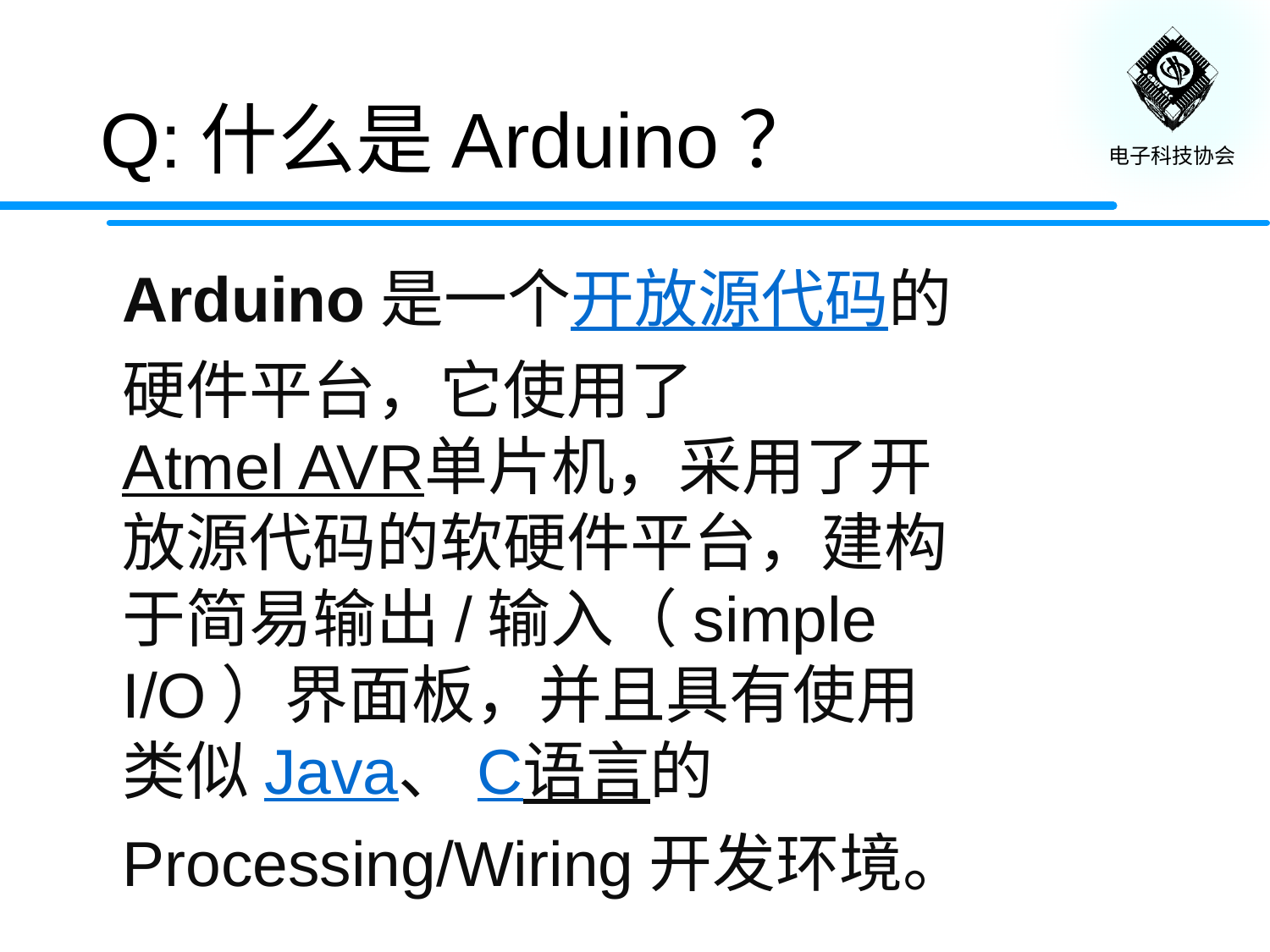

# Q:什么是Arduino？
Arduino是一个开放源代码的硬件平台，它使用了Atmel AVR单片机，采用了开放源代码的软硬件平台，建构于简易输出/输入（simple I/O）界面板，并且具有使用类似Java、C语言的Processing/Wiring开发环境。